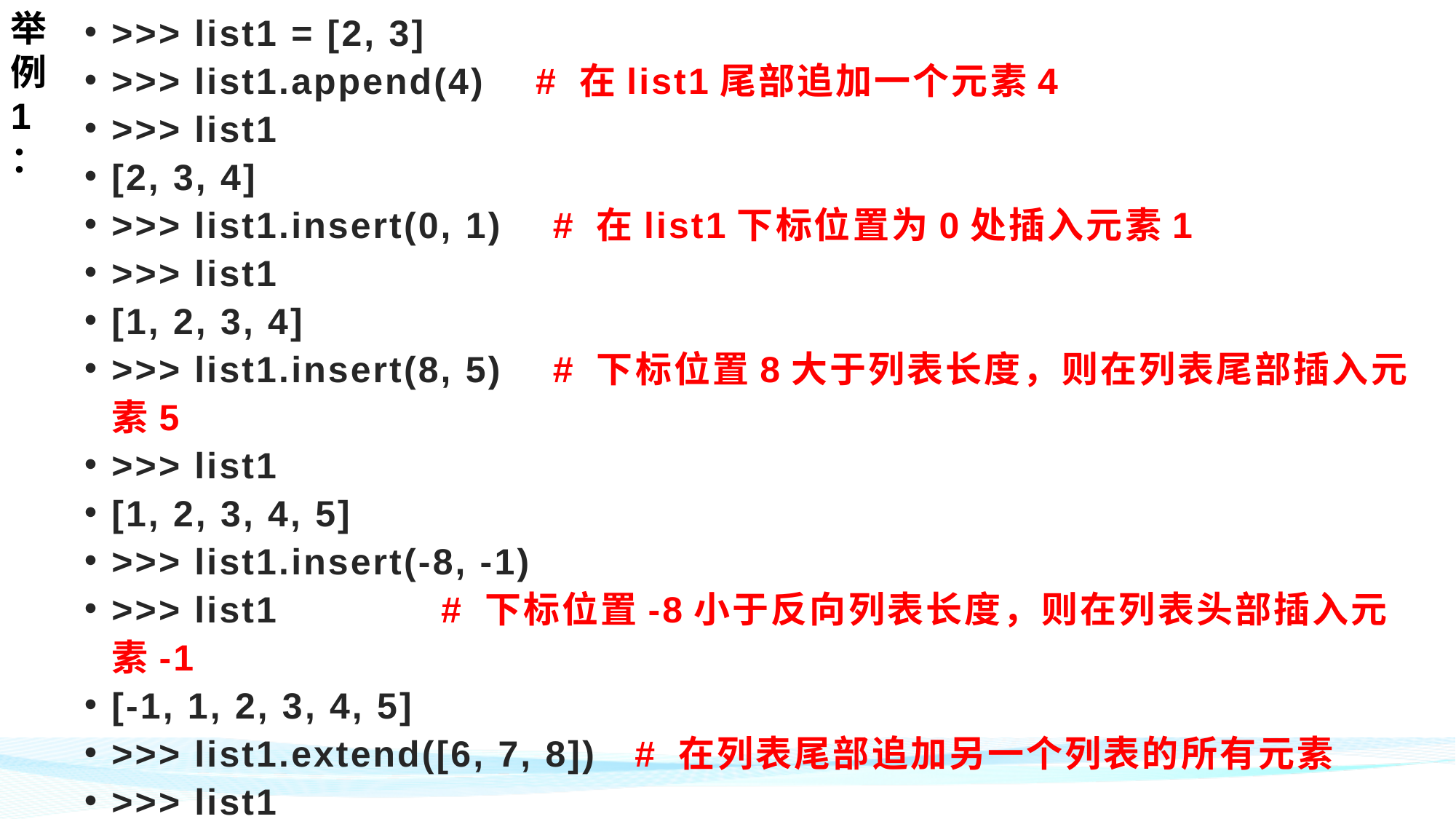

举例1：
>>> list1 = [2, 3]
>>> list1.append(4)    # 在list1尾部追加一个元素4
>>> list1
[2, 3, 4]
>>> list1.insert(0, 1)    # 在list1下标位置为0处插入元素1
>>> list1
[1, 2, 3, 4]
>>> list1.insert(8, 5)    # 下标位置8大于列表长度，则在列表尾部插入元素5
>>> list1
[1, 2, 3, 4, 5]
>>> list1.insert(-8, -1)
>>> list1             # 下标位置-8小于反向列表长度，则在列表头部插入元素-1
[-1, 1, 2, 3, 4, 5]
>>> list1.extend([6, 7, 8])   # 在列表尾部追加另一个列表的所有元素
>>> list1
[-1, 1, 2, 3, 4, 5, 6, 7, 8]

24